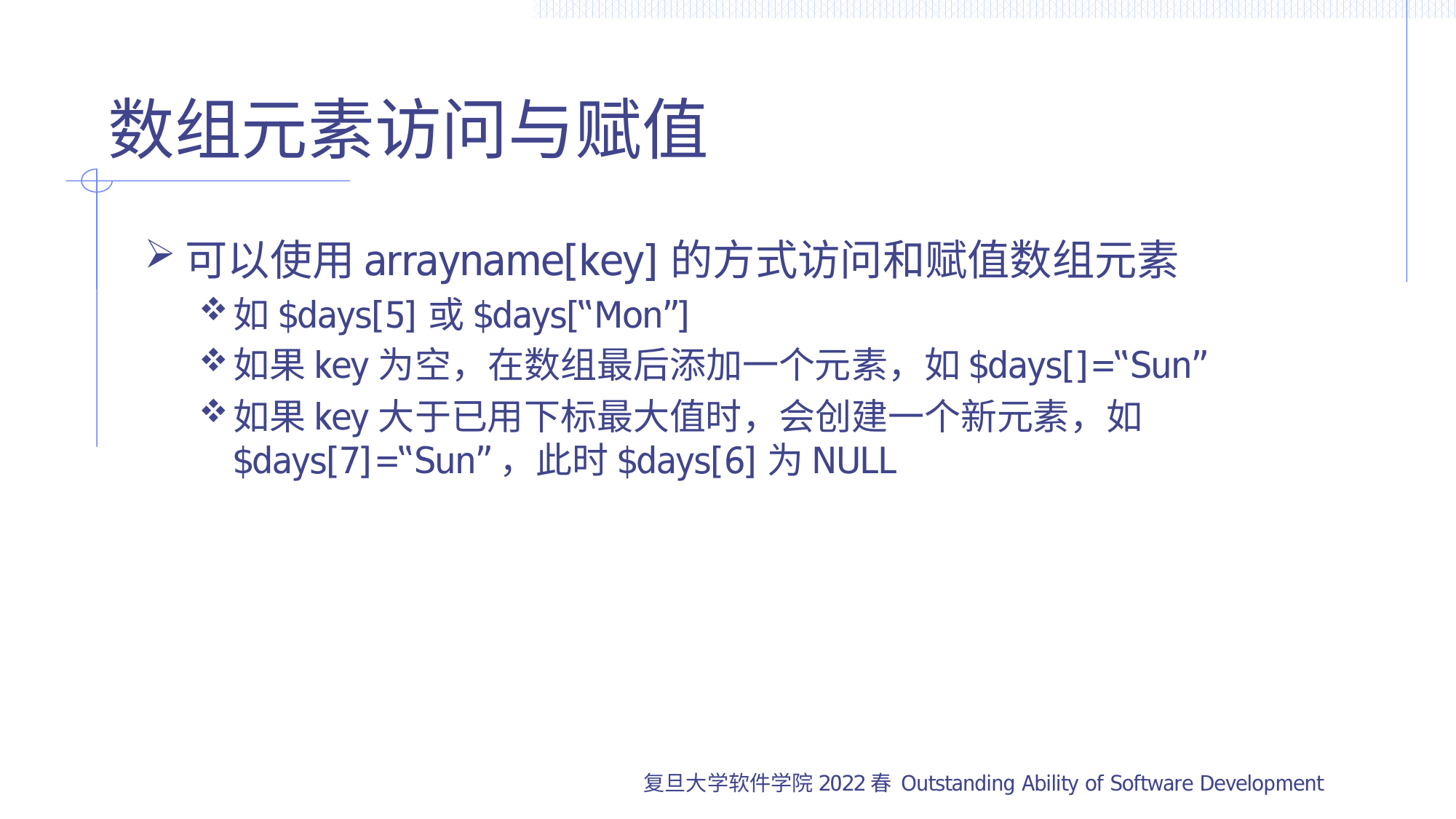

# 数组元素访问与赋值
可以使用arrayname[key]的方式访问和赋值数组元素
如$days[5]或$days[“Mon”]
如果key为空，在数组最后添加一个元素，如$days[]=“Sun”
如果key大于已用下标最大值时，会创建一个新元素，如$days[7]=“Sun”，此时$days[6]为NULL